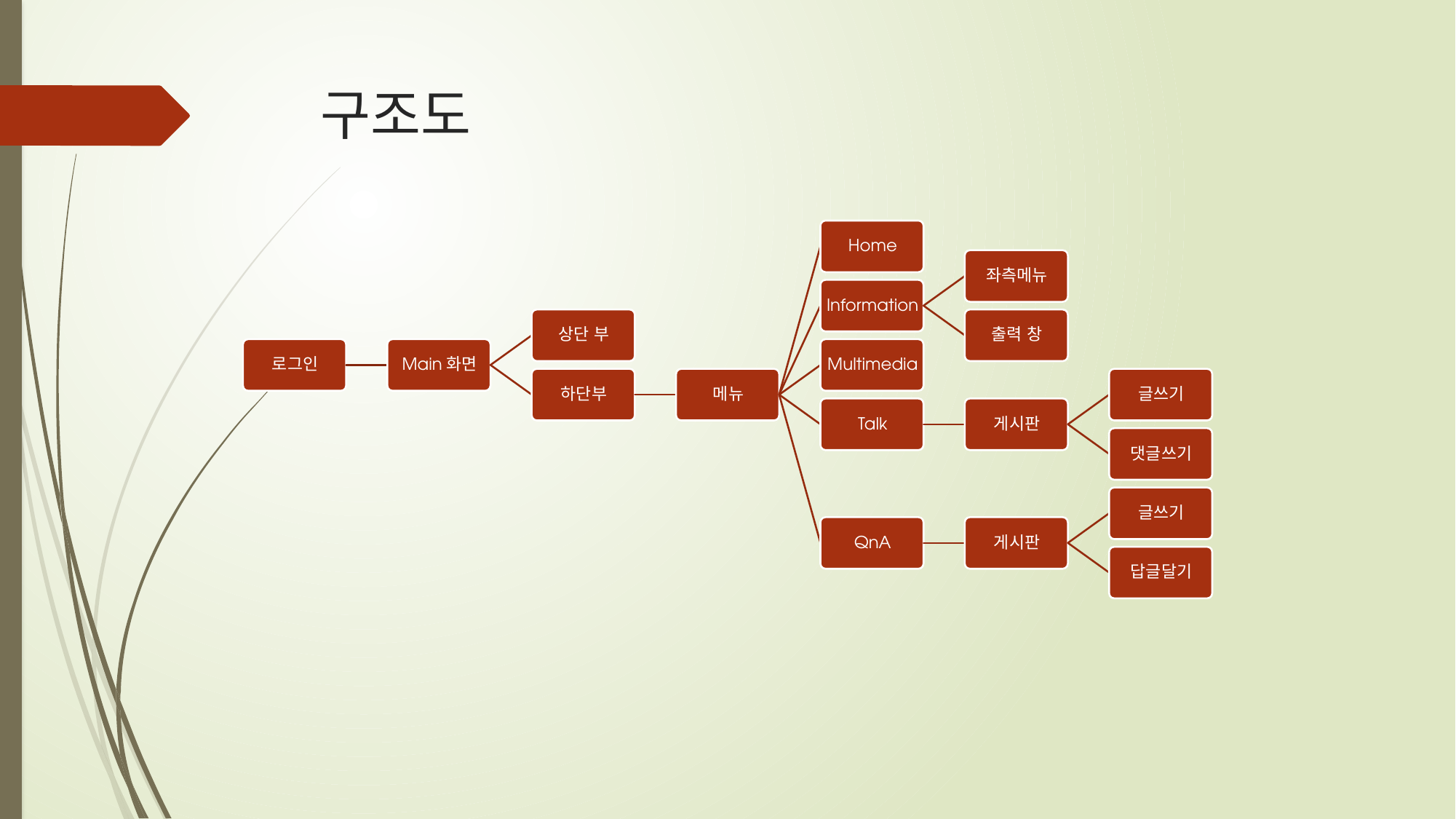

# 구조도
로그인

Main화면

상단 부

하단부

메뉴

Home

Information

좌측메뉴

출력 창

Multimedia

Talk

게시판

글쓰기

댓글쓰기

QnA

게시판

글쓰기

답글달기